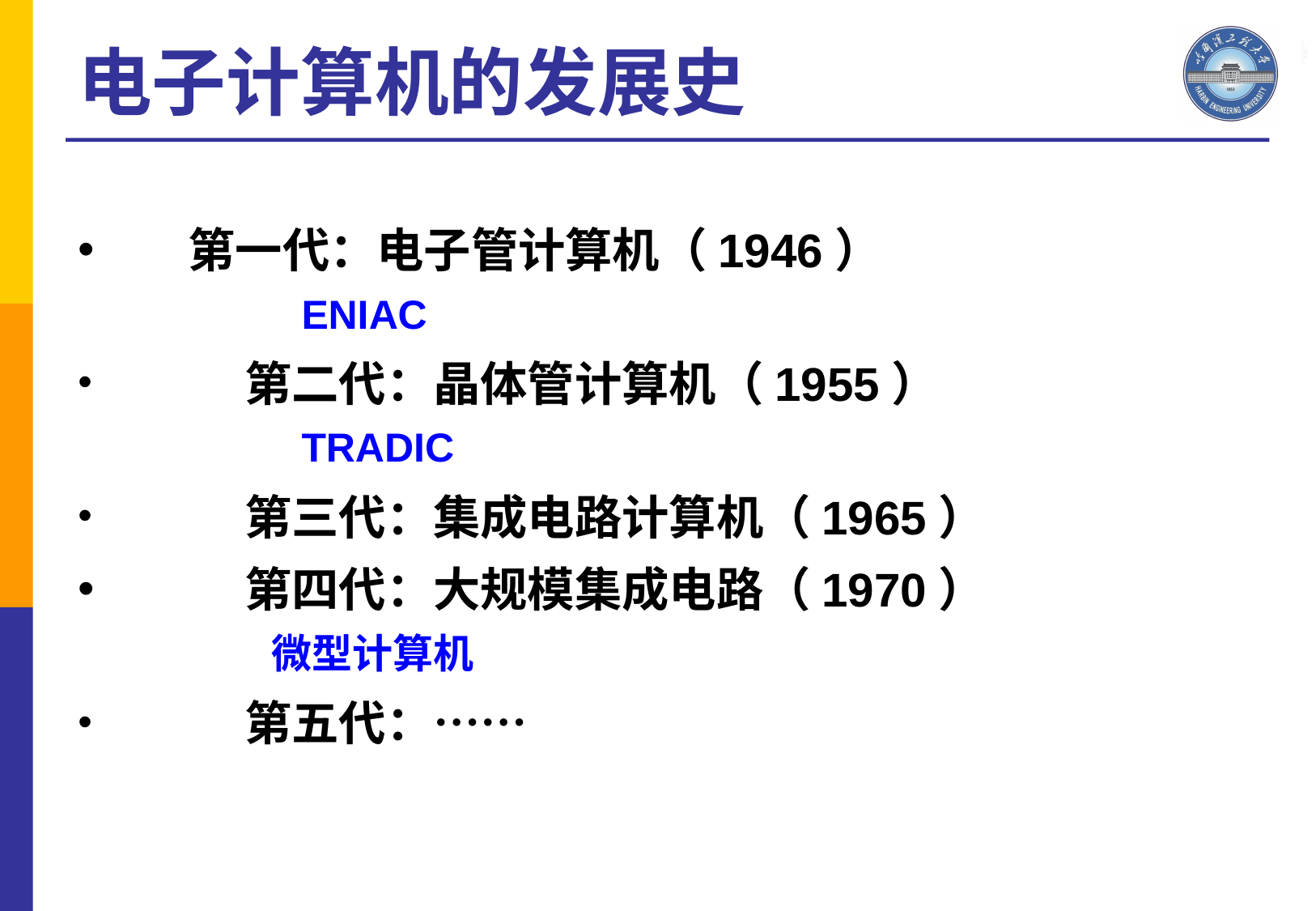

电子计算机的发展史
     第一代：电子管计算机（1946）

                 ENIAC

	第二代：晶体管计算机（1955）

                 TRADIC

	第三代：集成电路计算机（1965）

	第四代：大规模集成电路（1970）

                 微型计算机

	第五代：……